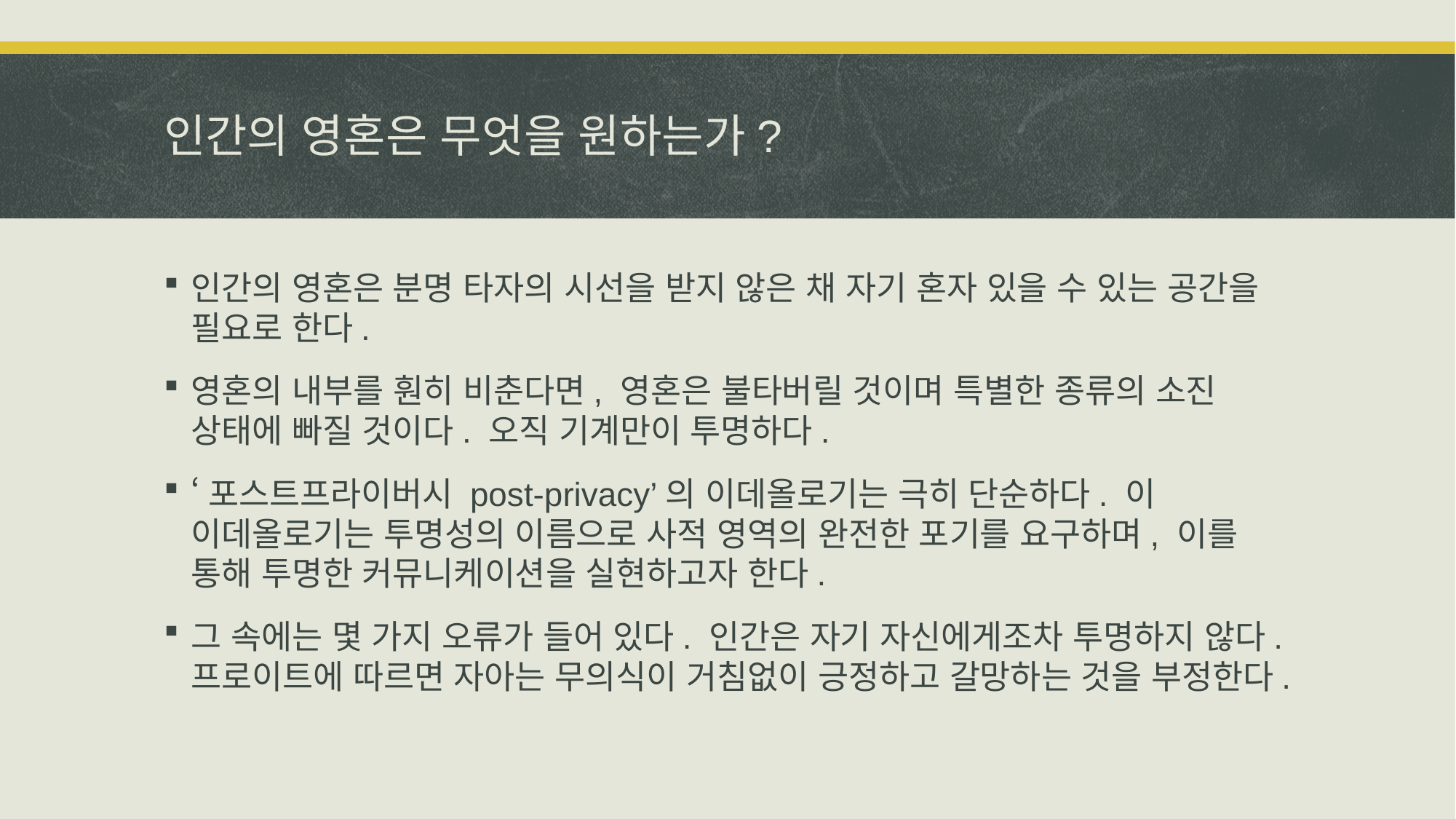

# 인간의 영혼은 무엇을 원하는가?
인간의 영혼은 분명 타자의 시선을 받지 않은 채 자기 혼자 있을 수 있는 공간을 필요로 한다.
영혼의 내부를 훤히 비춘다면, 영혼은 불타버릴 것이며 특별한 종류의 소진 상태에 빠질 것이다. 오직 기계만이 투명하다.
‘포스트프라이버시 post-privacy’의 이데올로기는 극히 단순하다. 이 이데올로기는 투명성의 이름으로 사적 영역의 완전한 포기를 요구하며, 이를 통해 투명한 커뮤니케이션을 실현하고자 한다.
그 속에는 몇 가지 오류가 들어 있다. 인간은 자기 자신에게조차 투명하지 않다. 프로이트에 따르면 자아는 무의식이 거침없이 긍정하고 갈망하는 것을 부정한다.